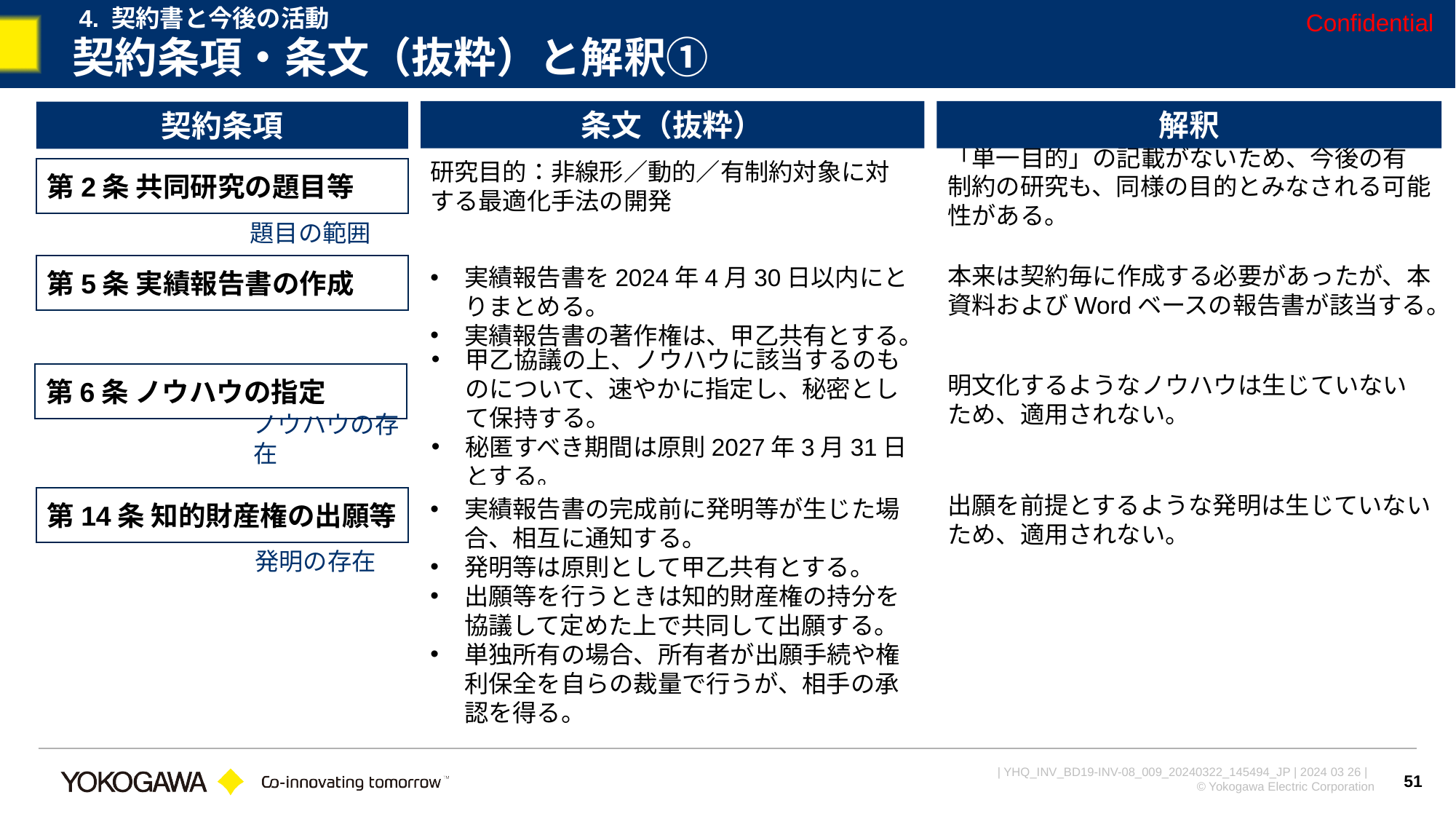

4. 契約書と今後の活動
Confidential
# 契約条項・条文（抜粋）と解釈①
条文（抜粋）
解釈
契約条項
第2条 共同研究の題目等
研究目的：非線形／動的／有制約対象に対する最適化手法の開発
「単一目的」の記載がないため、今後の有制約の研究も、同様の目的とみなされる可能性がある。
題目の範囲
第5条 実績報告書の作成
実績報告書を2024年4月30日以内にとりまとめる。
実績報告書の著作権は、甲乙共有とする。
本来は契約毎に作成する必要があったが、本資料およびWordベースの報告書が該当する。
第6条 ノウハウの指定
明文化するようなノウハウは生じていないため、適用されない。
甲乙協議の上、ノウハウに該当するのものについて、速やかに指定し、秘密として保持する。
秘匿すべき期間は原則2027年3月31日とする。
ノウハウの存在
実績報告書の完成前に発明等が生じた場合、相互に通知する。
発明等は原則として甲乙共有とする。
出願等を行うときは知的財産権の持分を協議して定めた上で共同して出願する。
単独所有の場合、所有者が出願手続や権利保全を自らの裁量で行うが、相手の承認を得る。
出願を前提とするような発明は生じていないため、適用されない。
第14条 知的財産権の出願等
発明の存在
51